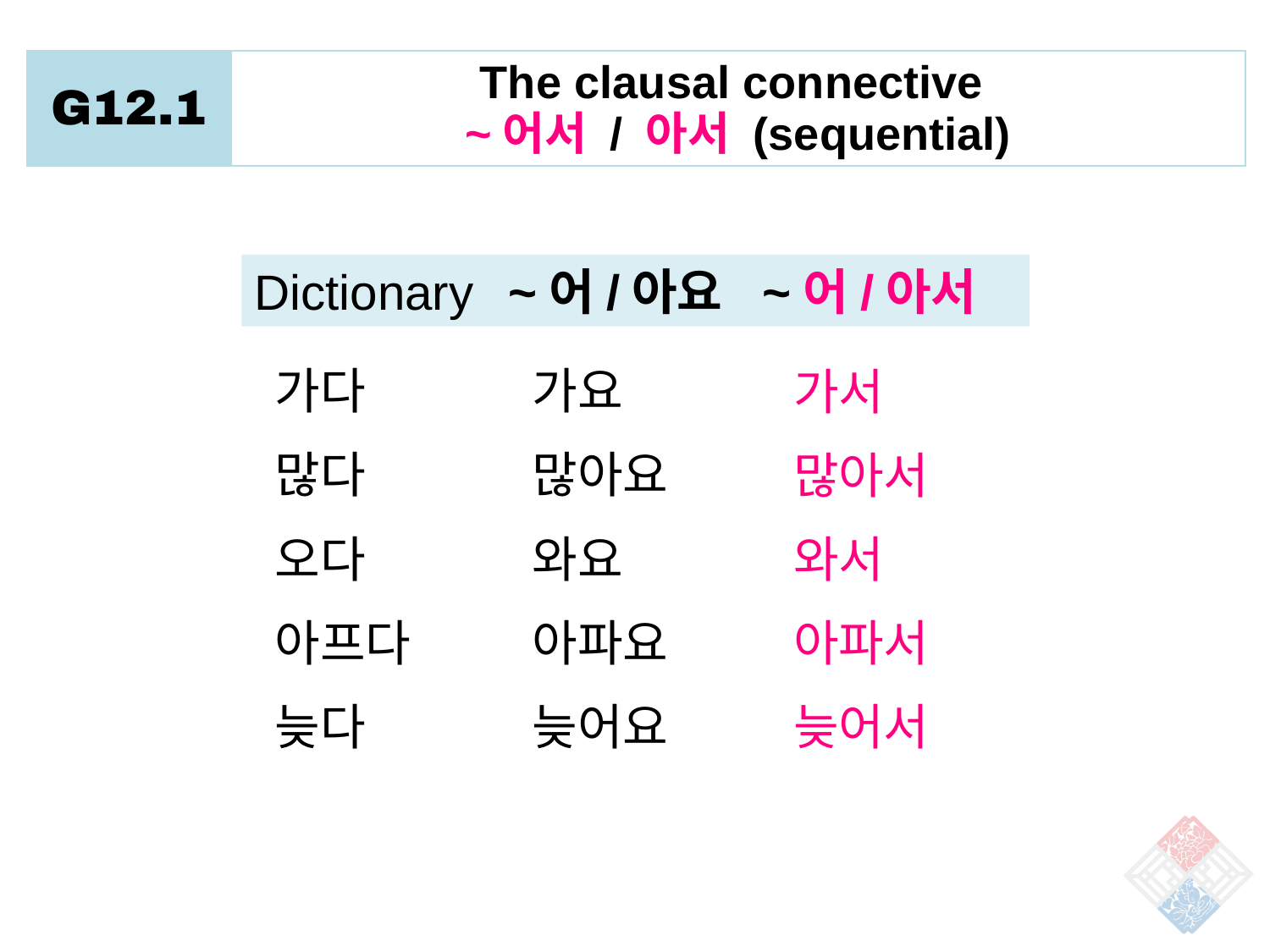

| G12.1 | The clausal connective ~어서 / 아서 (sequential) |
| --- | --- |
Dictionary	~어/아요  	~어/아서
가다
많다
오다
아프다
늦다
가요
많아요
와요
아파요
늦어요
가서
많아서
와서
아파서
늦어서